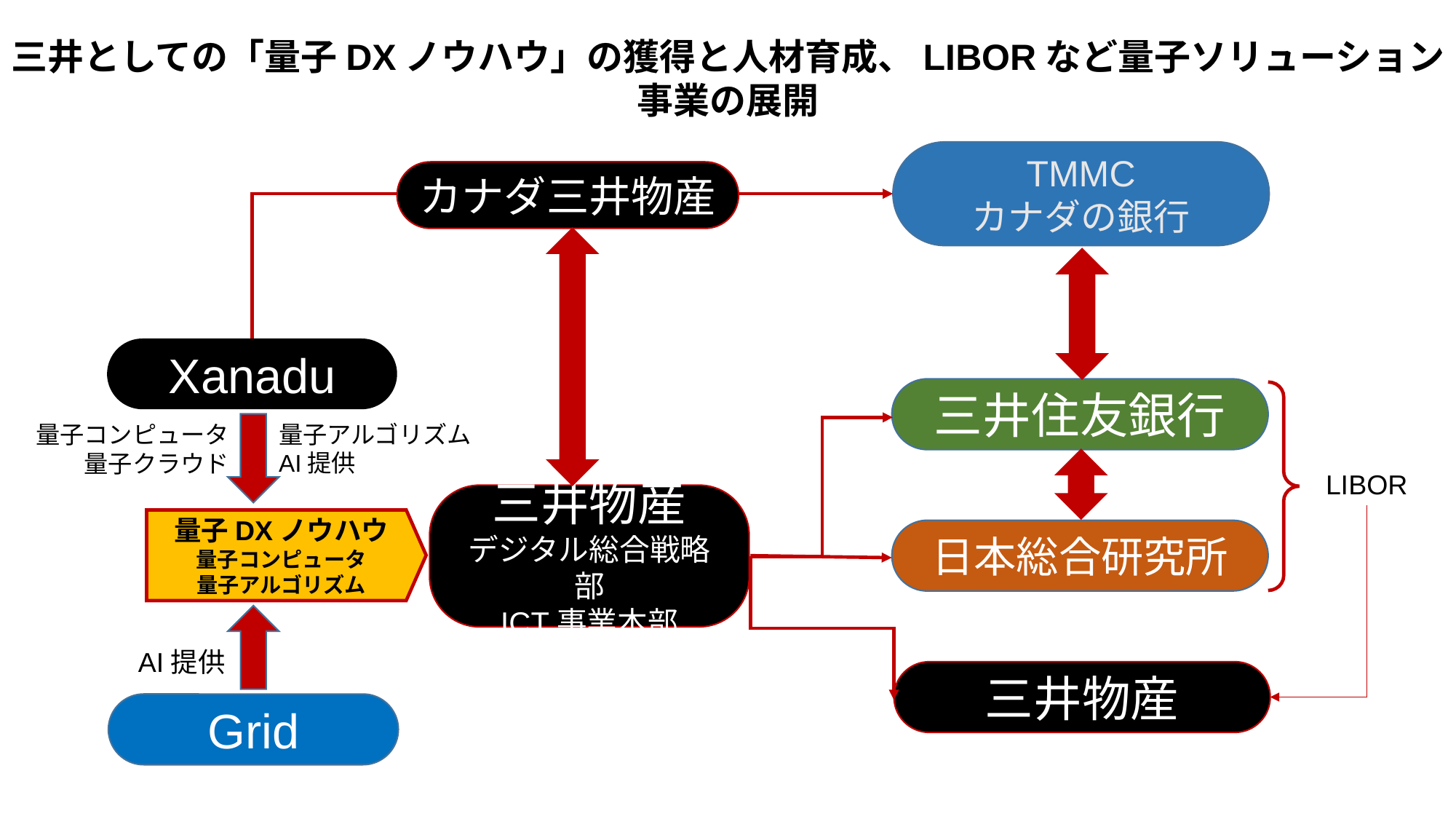

三井としての「量子DXノウハウ」の獲得と人材育成、LIBORなど量子ソリューション事業の展開
TMMC
カナダの銀行
カナダ三井物産

Xanadu
三井住友銀行

量子アルゴリズム
AI提供

量子コンピュータ
量子クラウド

LIBOR
三井物産
デジタル総合戦略部
ICT事業本部
量子DXノウハウ
量子コンピュータ
量子アルゴリズム
日本総合研究所

AI提供
三井物産
Grid